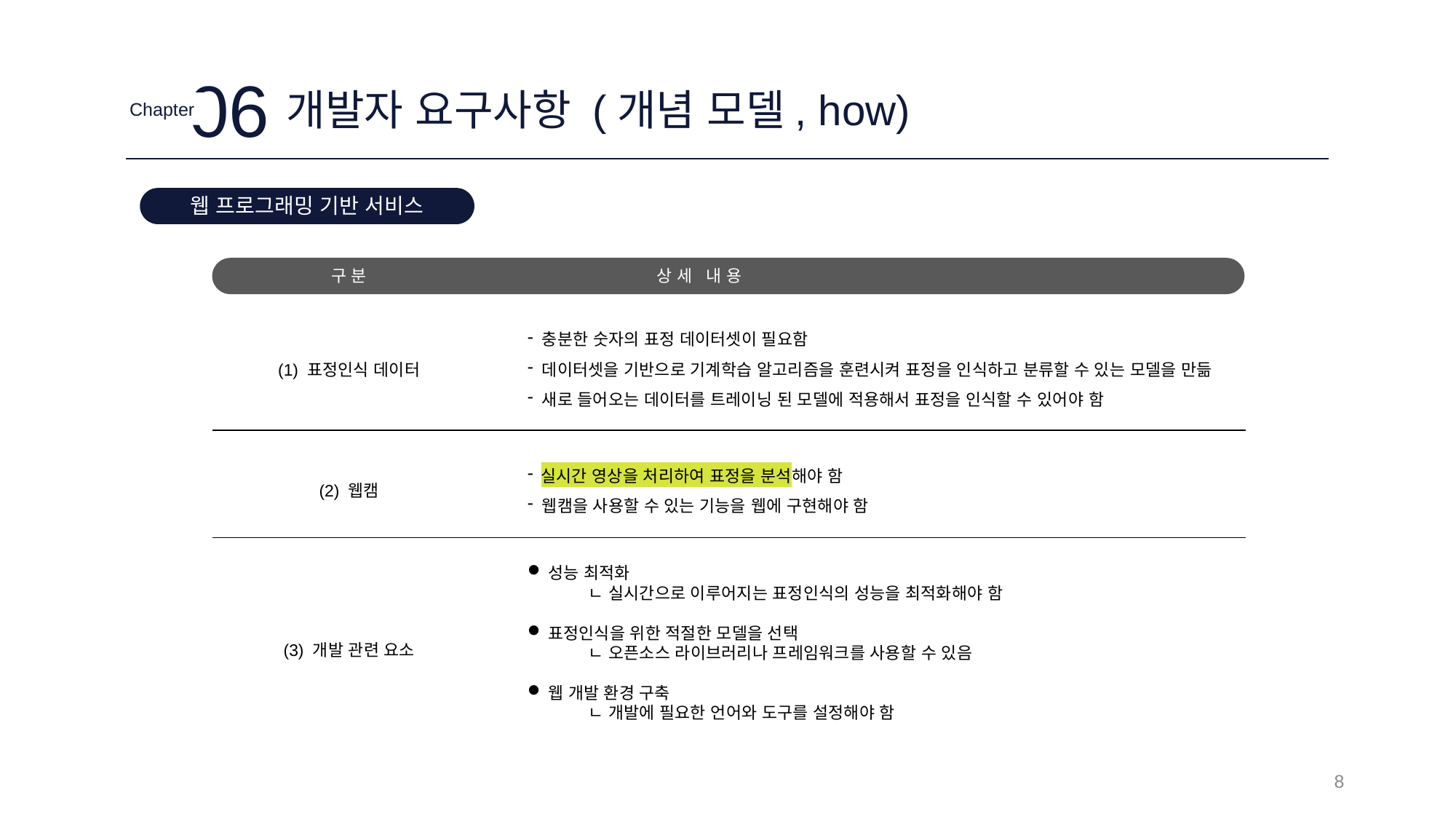

06
Chapter
개발자 요구사항 (개념 모델, how)
웹 프로그래밍 기반 서비스

구분
상세 내용
 충분한 숫자의 표정 데이터셋이 필요함
 데이터셋을 기반으로 기계학습 알고리즘을 훈련시켜 표정을 인식하고 분류할 수 있는 모델을 만듦
 새로 들어오는 데이터를 트레이닝 된 모델에 적용해서 표정을 인식할 수 있어야 함
(1) 표정인식 데이터
 실시간 영상을 처리하여 표정을 분석해야 함
 웹캠을 사용할 수 있는 기능을 웹에 구현해야 함
(2) 웹캠
성능 최적화
            ㄴ 실시간으로 이루어지는 표정인식의 성능을 최적화해야 함

표정인식을 위한 적절한 모델을 선택
            ㄴ 오픈소스 라이브러리나 프레임워크를 사용할 수 있음

웹 개발 환경 구축
            ㄴ 개발에 필요한 언어와 도구를 설정해야 함
(3) 개발 관련 요소
8